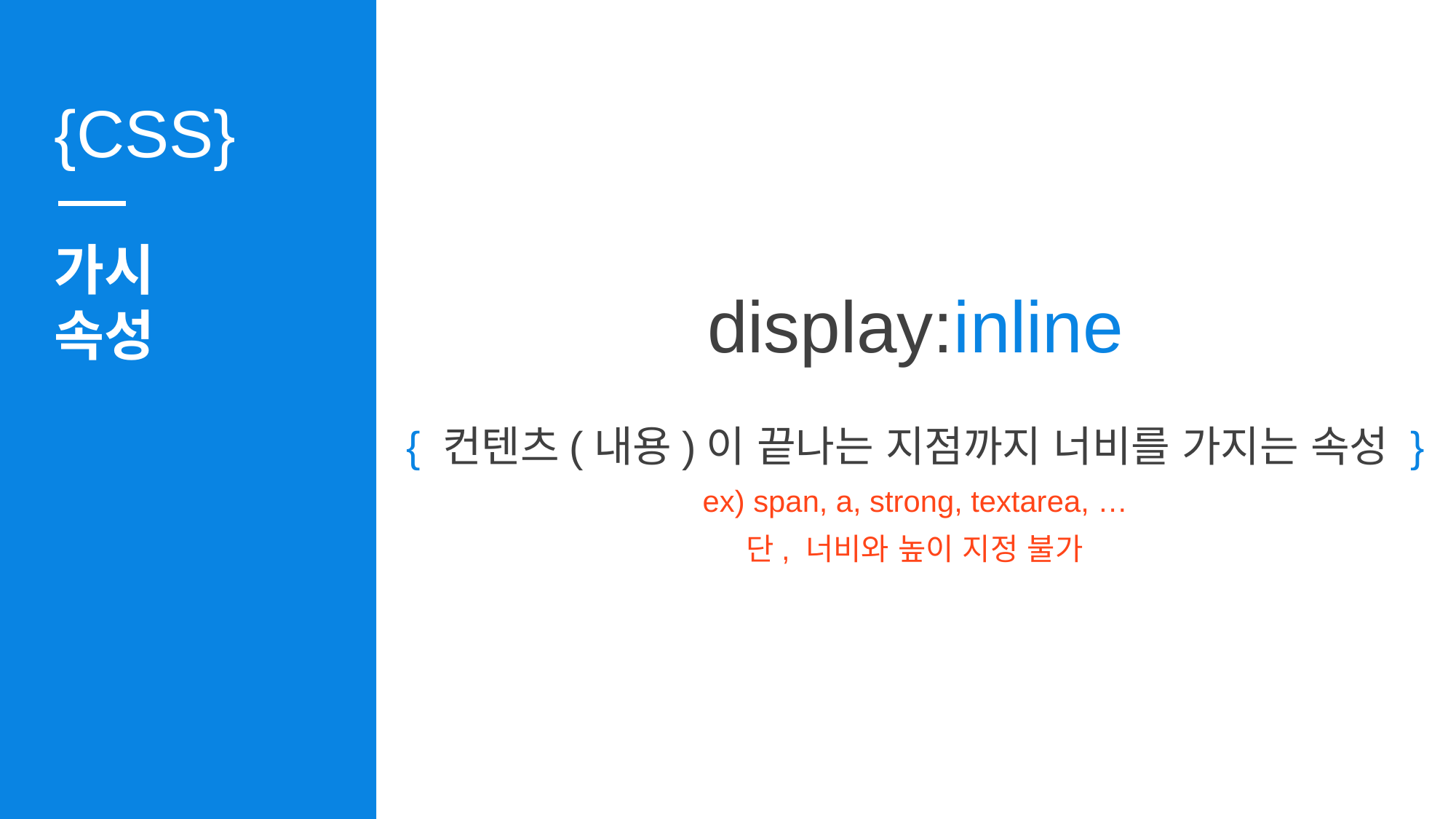

가시
속성
display:inline
{ 컨텐츠(내용)이 끝나는 지점까지 너비를 가지는 속성 }
ex) span, a, strong, textarea, …
단, 너비와 높이 지정 불가